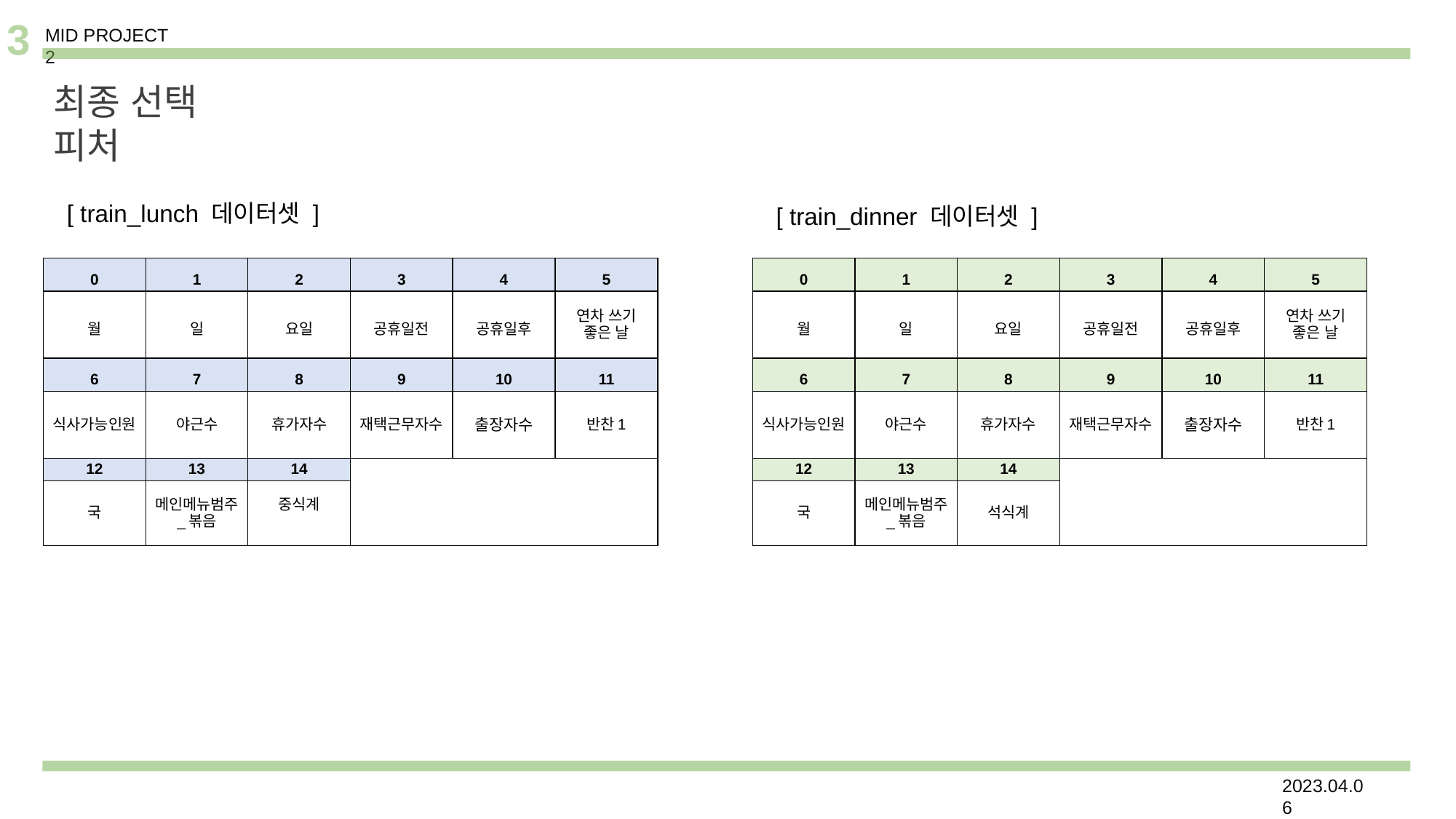

3
MID PROJECT 2
최종 선택 피처
[ train_lunch 데이터셋 ]
[ train_dinner 데이터셋 ]
| 0 | 1 | 2 | 3 | 4 | 5 |
| --- | --- | --- | --- | --- | --- |
| 월 | 일 | 요일 | 공휴일전 | 공휴일후 | 연차 쓰기 좋은 날 |
| 6 | 7 | 8 | 9 | 10 | 11 |
| 식사가능인원 | 야근수 | 휴가자수 | 재택근무자수 | 출장자수 | 반찬1 |
| 12 | 13 | 14 |  |  |  |
| 국 | 메인메뉴범주 \_볶음 | 중식계 |  |  |  |
| 0 | 1 | 2 | 3 | 4 | 5 |
| --- | --- | --- | --- | --- | --- |
| 월 | 일 | 요일 | 공휴일전 | 공휴일후 | 연차 쓰기 좋은 날 |
| 6 | 7 | 8 | 9 | 10 | 11 |
| 식사가능인원 | 야근수 | 휴가자수 | 재택근무자수 | 출장자수 | 반찬1 |
| 12 | 13 | 14 |  |  |  |
| 국 | 메인메뉴범주 \_볶음 | 석식계 |  |  |  |
2023.04.06